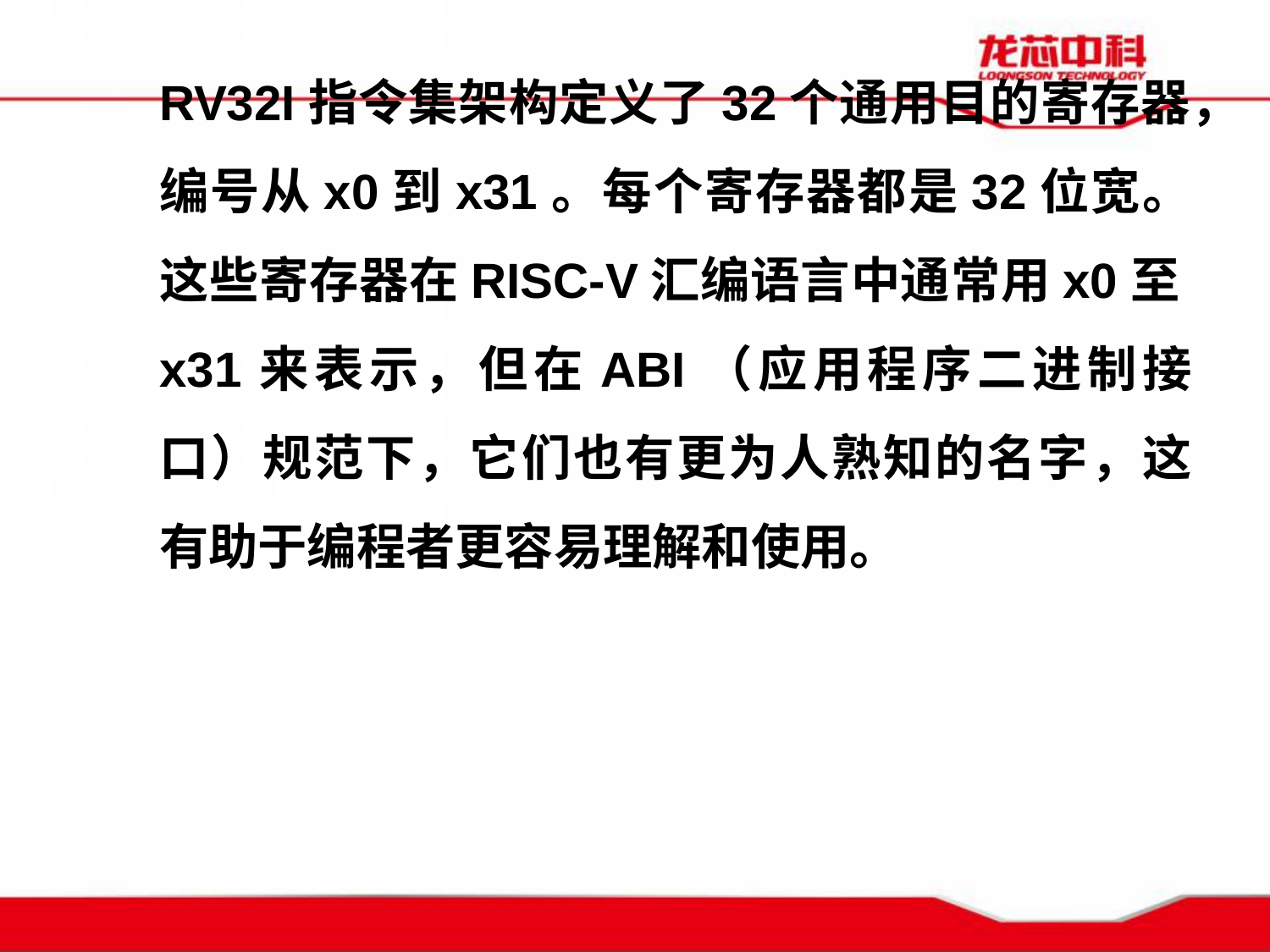

RV32I指令集架构定义了32个通用目的寄存器，编号从x0到x31。每个寄存器都是32位宽。这些寄存器在RISC-V汇编语言中通常用x0至x31来表示，但在ABI（应用程序二进制接口）规范下，它们也有更为人熟知的名字，这有助于编程者更容易理解和使用。